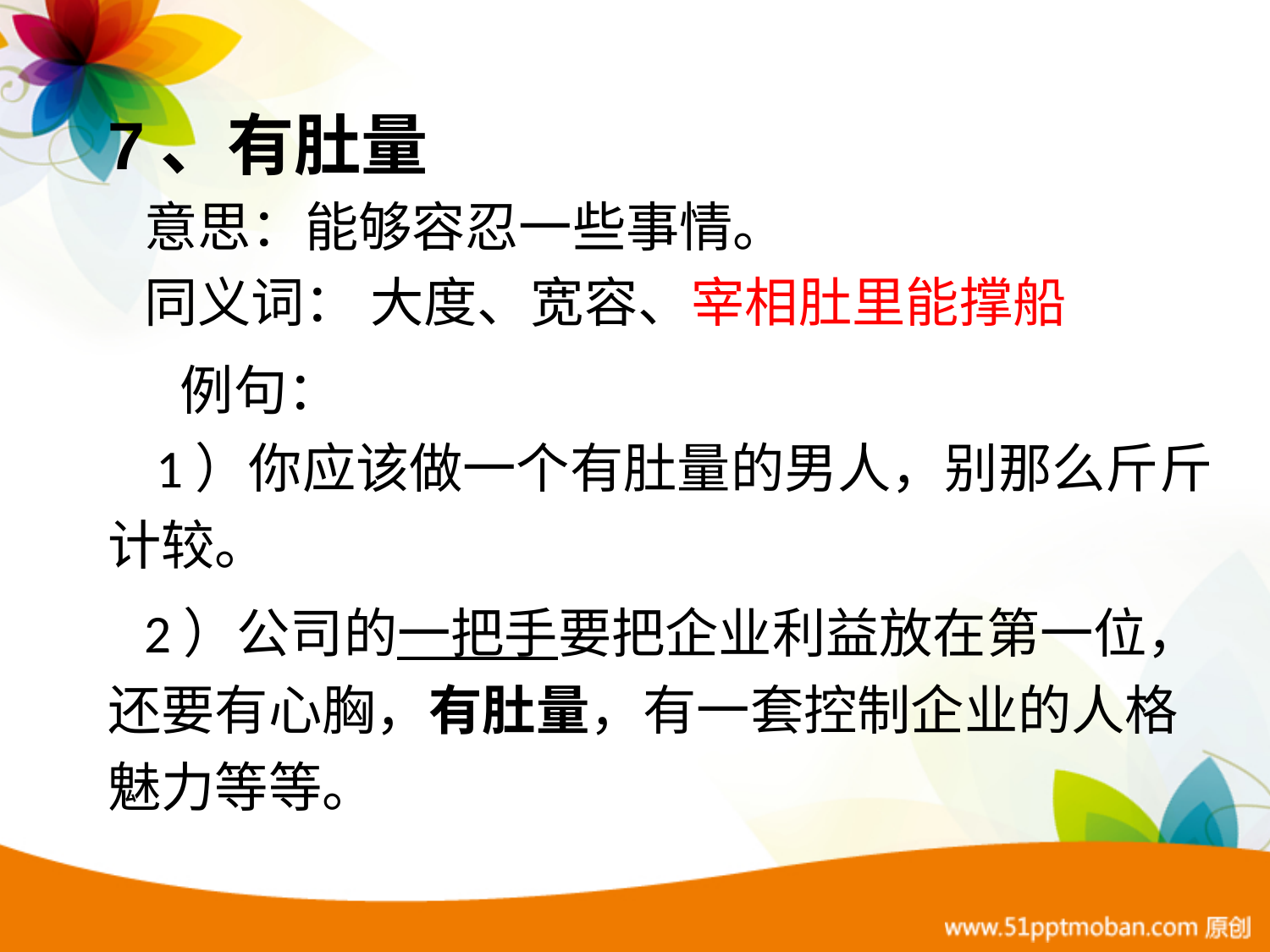

7、有肚量
  意思：能够容忍一些事情。
  同义词： 大度、宽容、宰相肚里能撑船
     例句：
    1）你应该做一个有肚量的男人，别那么斤斤计较。
   2）公司的一把手要把企业利益放在第一位，还要有心胸，有肚量，有一套控制企业的人格魅力等等。